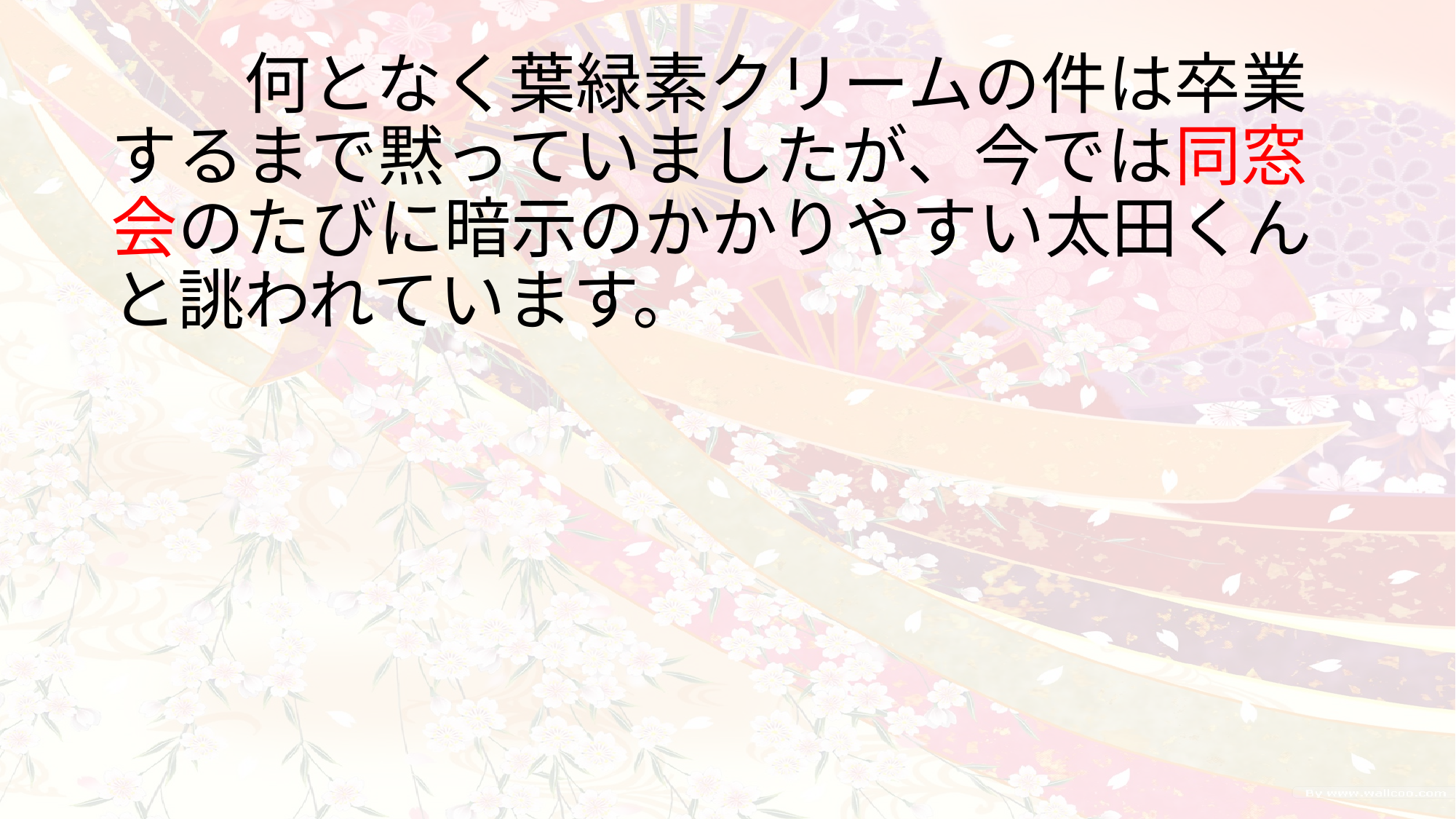

何となく葉緑素クリームの件は卒業するまで黙っていましたが、今では同窓会のたびに暗示のかかりやすい太田くんと誂われています。